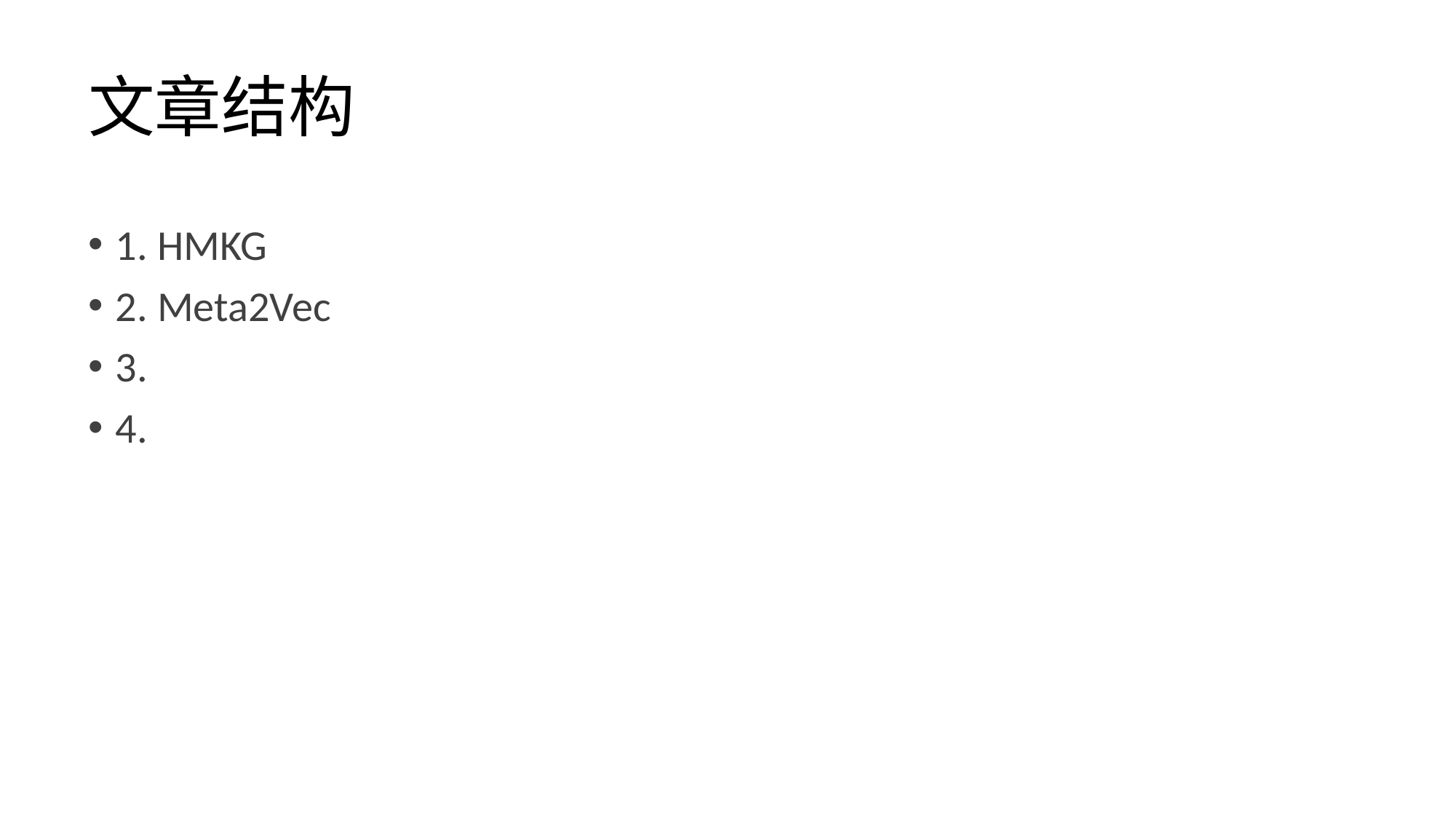

# 文章结构
1. HMKG
2. Meta2Vec
3.
4.